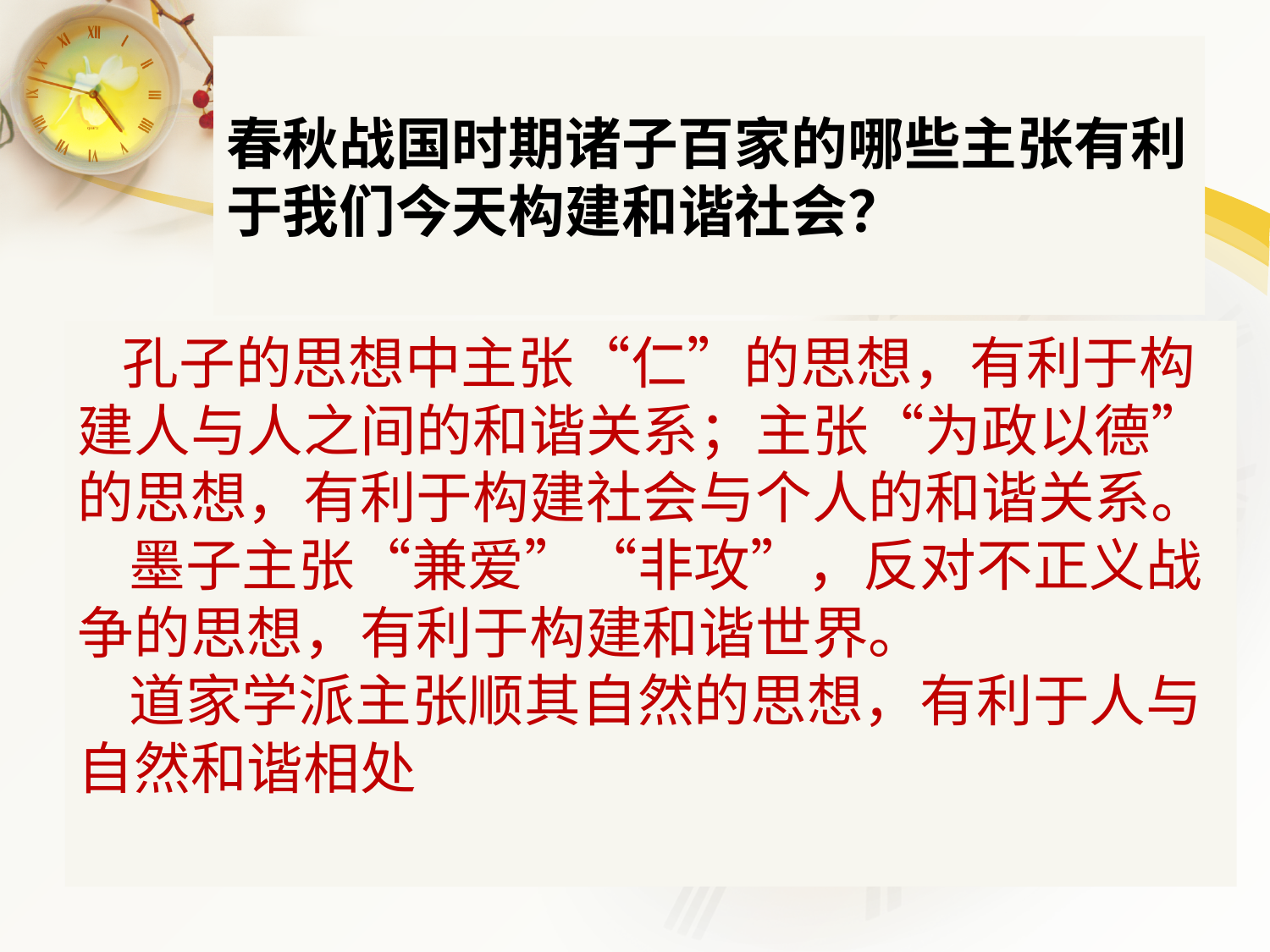

# 春秋战国时期诸子百家的哪些主张有利于我们今天构建和谐社会？

   孔子的思想中主张“仁”的思想，有利于构建人与人之间的和谐关系；主张“为政以德”的思想，有利于构建社会与个人的和谐关系。
   墨子主张“兼爱”“非攻”，反对不正义战争的思想，有利于构建和谐世界。
   道家学派主张顺其自然的思想，有利于人与自然和谐相处